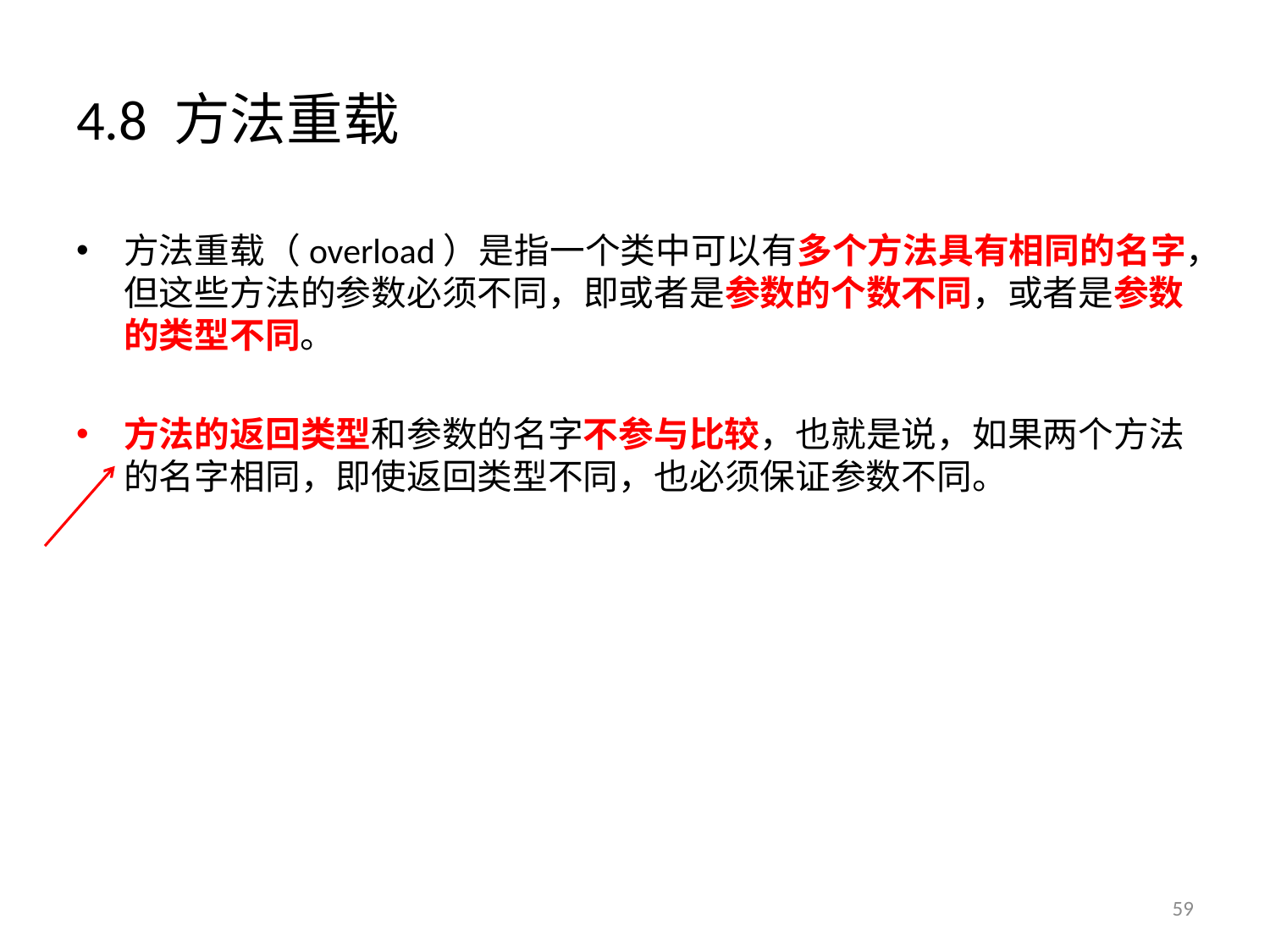

# 4.8 方法重载
方法重载（overload）是指一个类中可以有多个方法具有相同的名字，但这些方法的参数必须不同，即或者是参数的个数不同，或者是参数的类型不同。

方法的返回类型和参数的名字不参与比较，也就是说，如果两个方法的名字相同，即使返回类型不同，也必须保证参数不同。
59